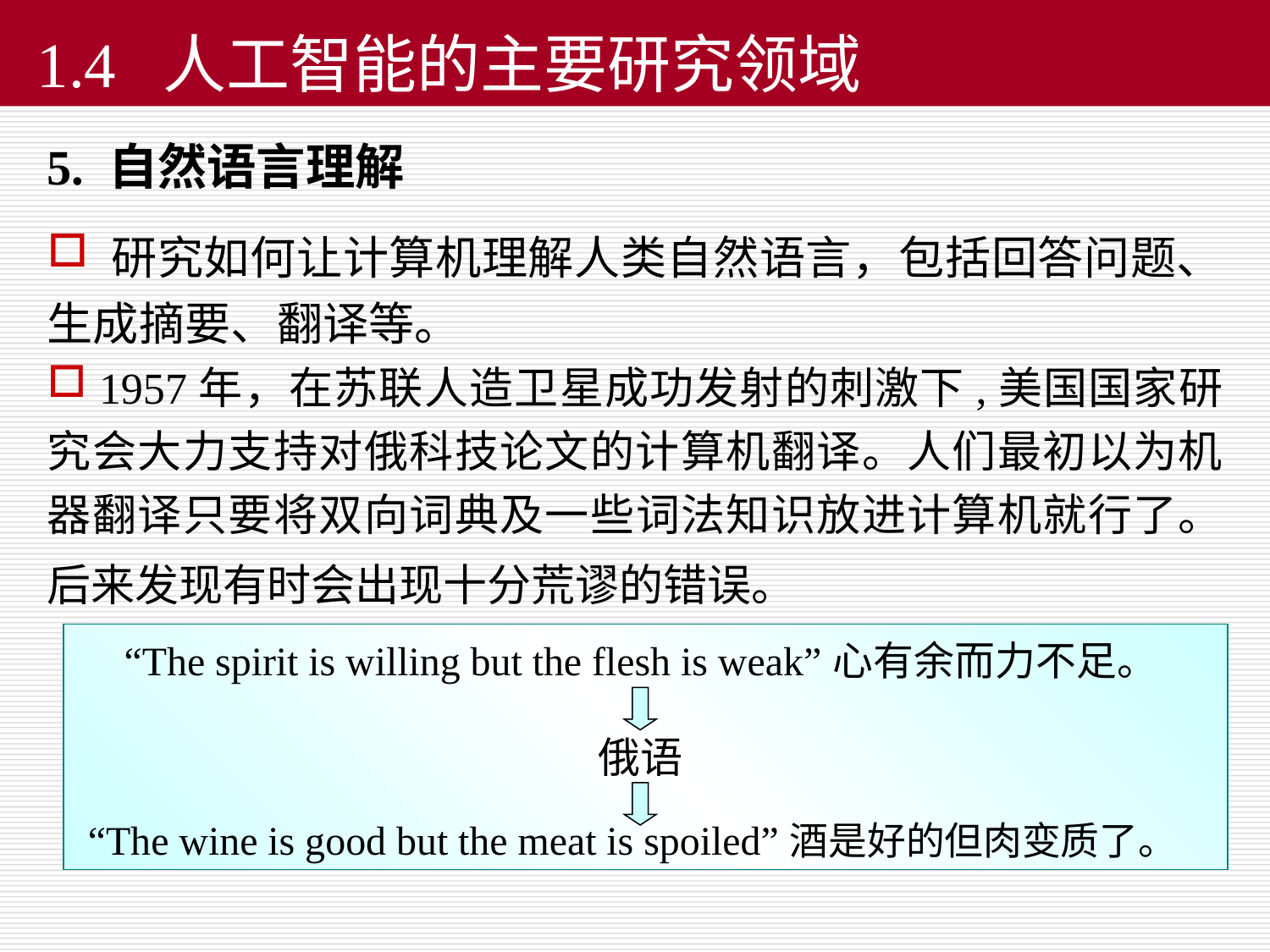

1.4  人工智能的主要研究领域
5. 自然语言理解
 研究如何让计算机理解人类自然语言，包括回答问题、生成摘要、翻译等。
 1957年，在苏联人造卫星成功发射的刺激下,美国国家研究会大力支持对俄科技论文的计算机翻译。人们最初以为机器翻译只要将双向词典及一些词法知识放进计算机就行了。后来发现有时会出现十分荒谬的错误。
“The spirit is willing but the flesh is weak”心有余而力不足。
俄语
 “The wine is good but the meat is spoiled”酒是好的但肉变质了。

53